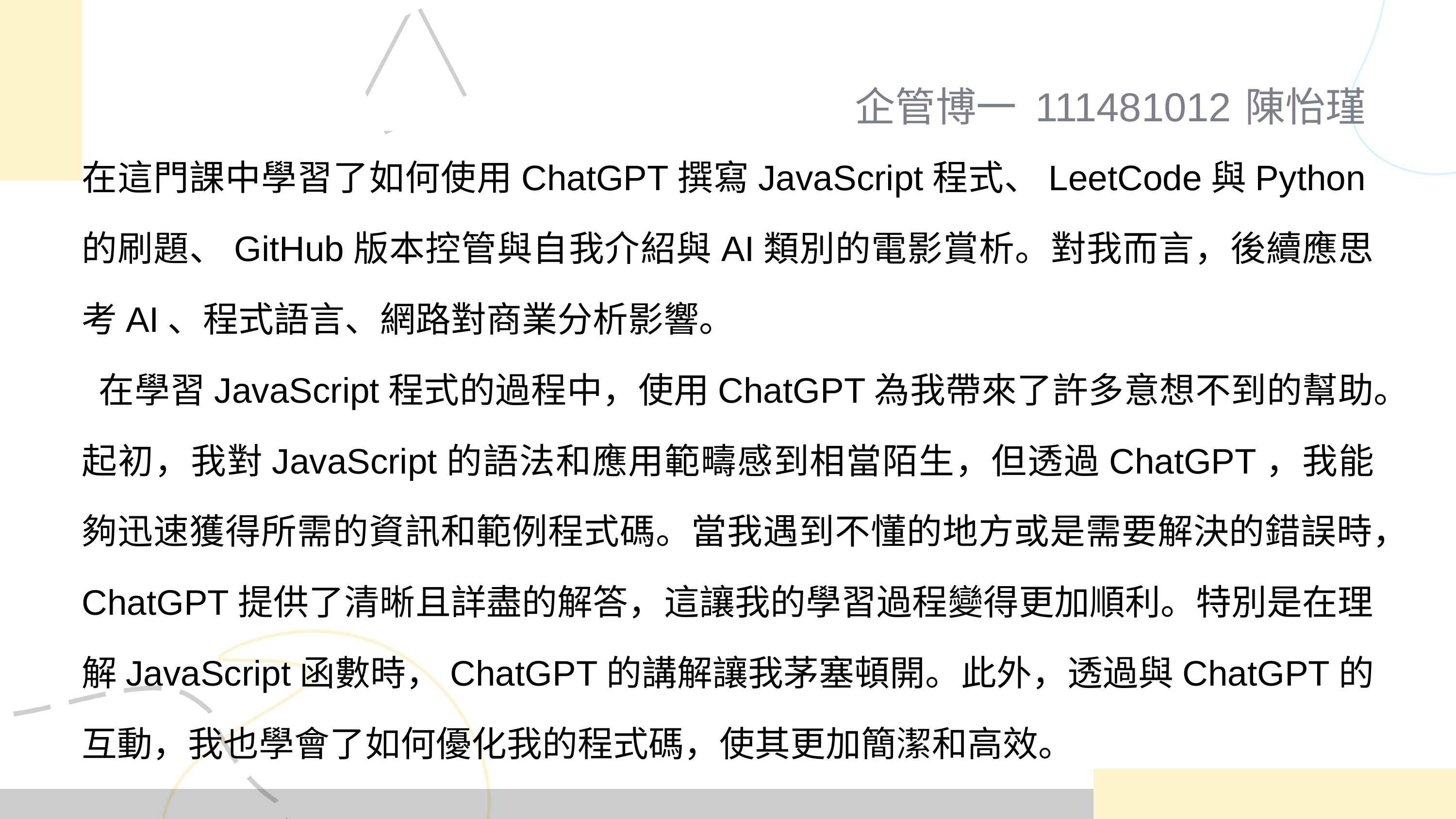

企管博一 111481012
陳怡瑾
在這門課中學習了如何使用ChatGPT撰寫JavaScript程式、LeetCode與Python的刷題、GitHub版本控管與自我介紹與AI類別的電影賞析。對我而言，後續應思考AI、程式語言、網路對商業分析影響。
 在學習JavaScript程式的過程中，使用ChatGPT為我帶來了許多意想不到的幫助。起初，我對JavaScript的語法和應用範疇感到相當陌生，但透過ChatGPT，我能夠迅速獲得所需的資訊和範例程式碼。當我遇到不懂的地方或是需要解決的錯誤時，ChatGPT提供了清晰且詳盡的解答，這讓我的學習過程變得更加順利。特別是在理解JavaScript函數時，ChatGPT的講解讓我茅塞頓開。此外，透過與ChatGPT的互動，我也學會了如何優化我的程式碼，使其更加簡潔和高效。